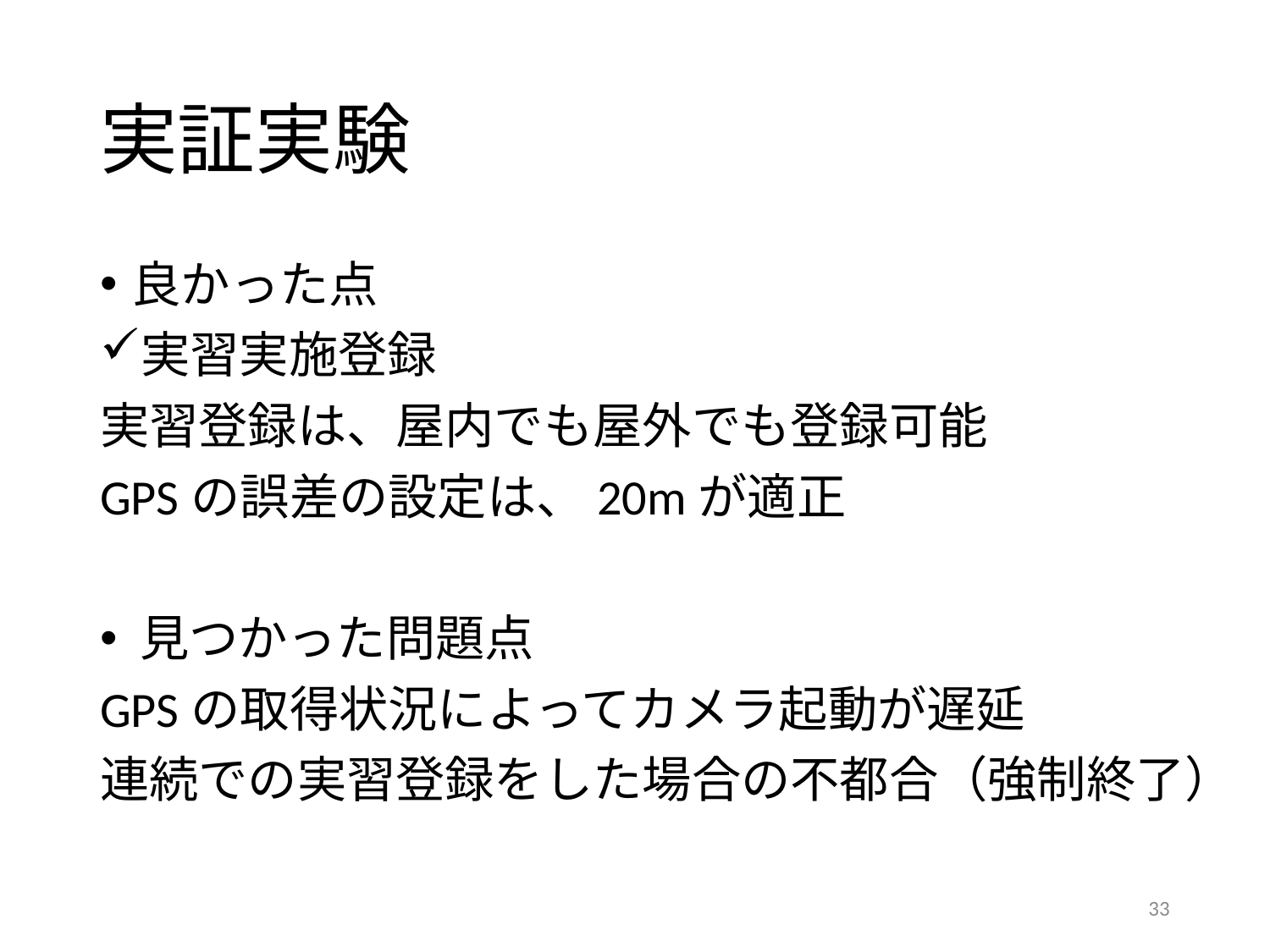

# 実証実験
良かった点
実習実施登録
実習登録は、屋内でも屋外でも登録可能
GPSの誤差の設定は、20mが適正

見つかった問題点
GPSの取得状況によってカメラ起動が遅延
連続での実習登録をした場合の不都合（強制終了）

33